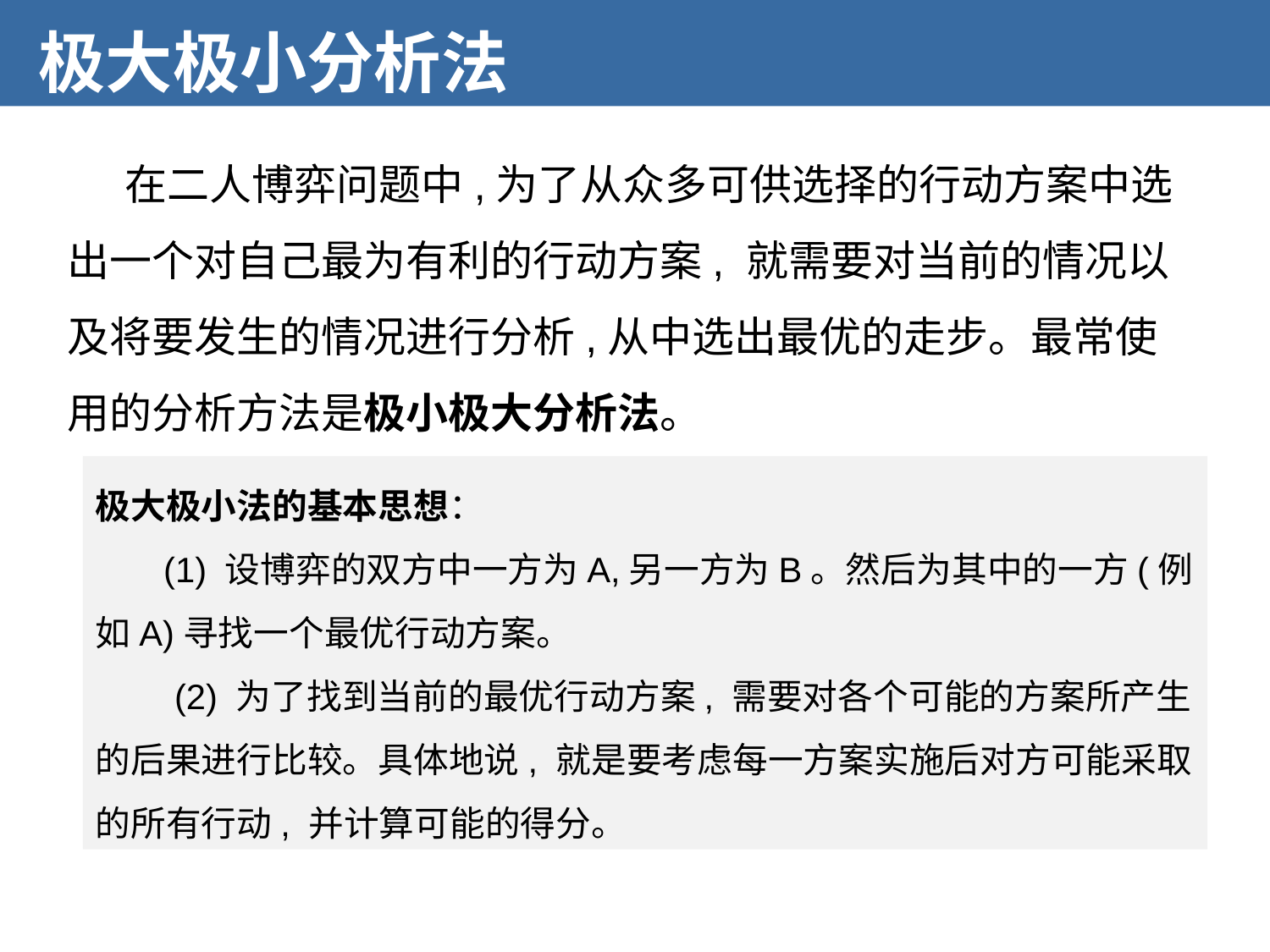

极大极小分析法
     在二人博弈问题中,为了从众多可供选择的行动方案中选出一个对自己最为有利的行动方案, 就需要对当前的情况以及将要发生的情况进行分析,从中选出最优的走步。最常使用的分析方法是极小极大分析法。
极大极小法的基本思想：
       (1) 设博弈的双方中一方为A,另一方为B。然后为其中的一方(例如A)寻找一个最优行动方案。
　　(2) 为了找到当前的最优行动方案, 需要对各个可能的方案所产生的后果进行比较。具体地说, 就是要考虑每一方案实施后对方可能采取的所有行动, 并计算可能的得分。